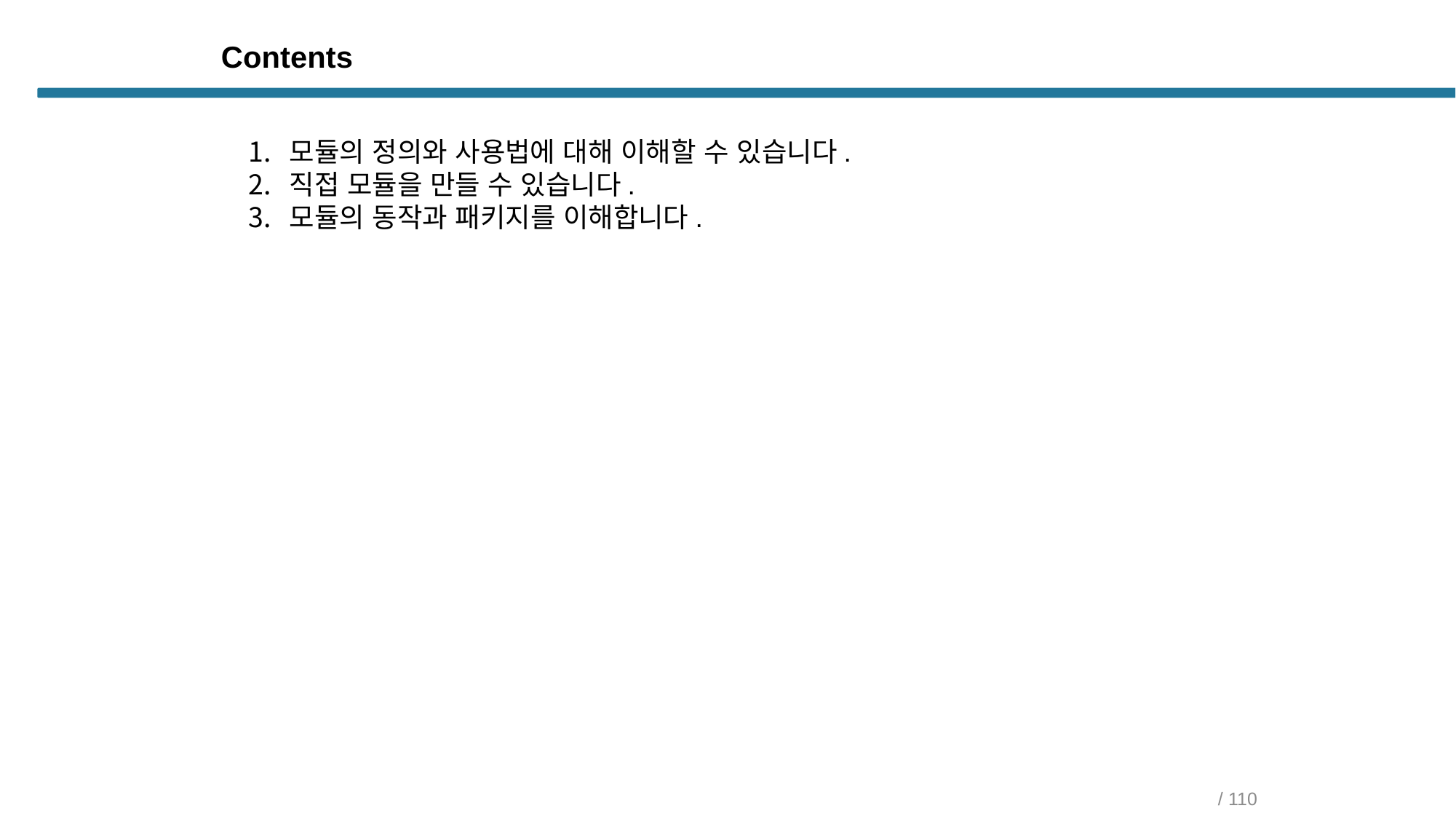

Contents
모듈의 정의와 사용법에 대해 이해할 수 있습니다.
직접 모듈을 만들 수 있습니다.
모듈의 동작과 패키지를 이해합니다.
/ 110